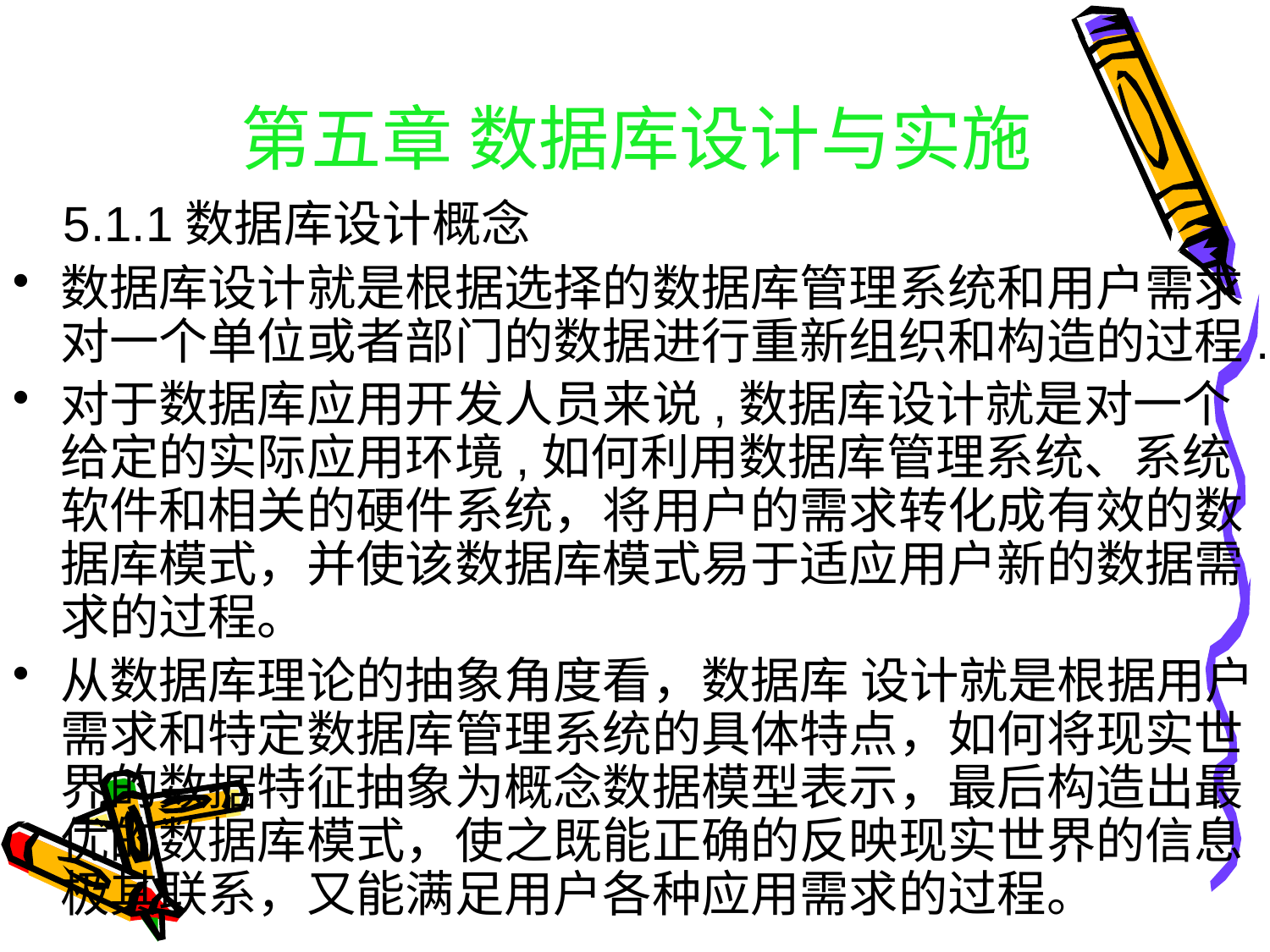

# 第五章 数据库设计与实施
   5.1.1数据库设计概念
数据库设计就是根据选择的数据库管理系统和用户需求对一个单位或者部门的数据进行重新组织和构造的过程.
对于数据库应用开发人员来说,数据库设计就是对一个给定的实际应用环境,如何利用数据库管理系统、系统软件和相关的硬件系统，将用户的需求转化成有效的数据库模式，并使该数据库模式易于适应用户新的数据需求的过程。
从数据库理论的抽象角度看，数据库 设计就是根据用户需求和特定数据库管理系统的具体特点，如何将现实世界的数据特征抽象为概念数据模型表示，最后构造出最优的数据库模式，使之既能正确的反映现实世界的信息极其联系，又能满足用户各种应用需求的过程。